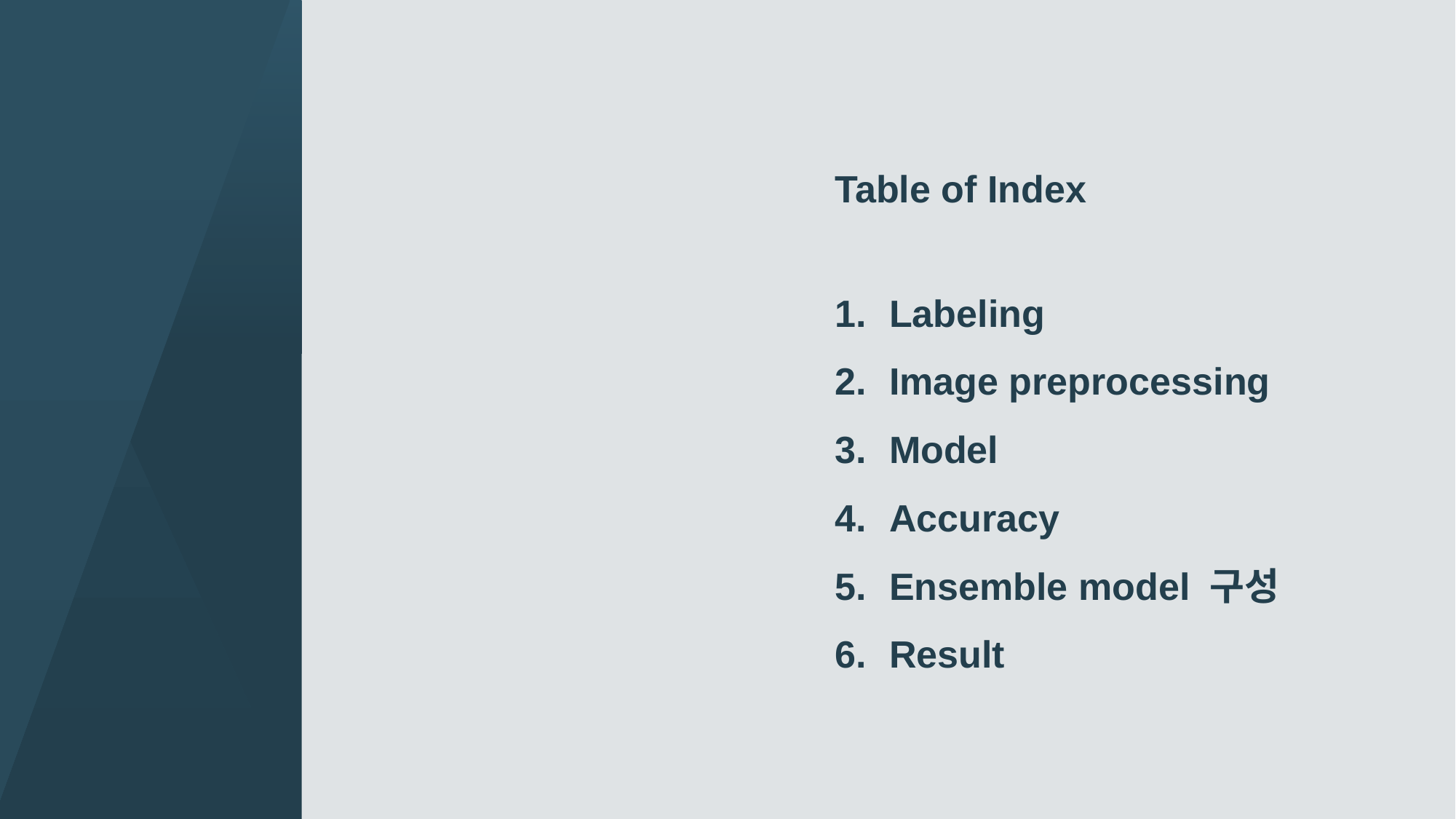

Table of Index
Labeling
Image preprocessing
Model
Accuracy
Ensemble model 구성
Result